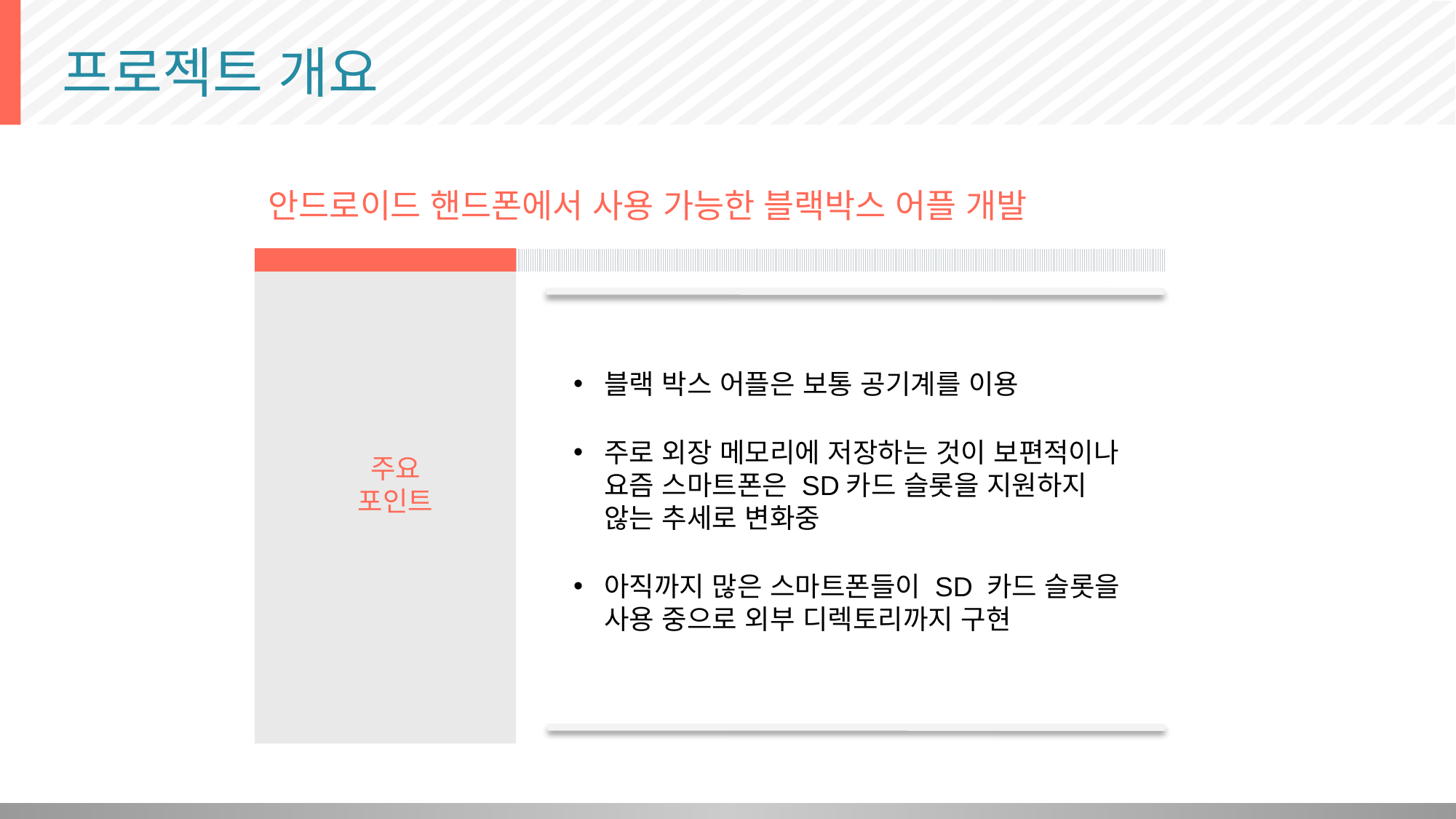

# 프로젝트 개요
안드로이드 핸드폰에서 사용 가능한 블랙박스 어플 개발

블랙 박스 어플은 보통 공기계를 이용

주로 외장 메모리에 저장하는 것이 보편적이나 요즘 스마트폰은 SD카드 슬롯을 지원하지 않는 추세로 변화중

아직까지 많은 스마트폰들이 SD 카드 슬롯을 사용 중으로 외부 디렉토리까지 구현
주요 포인트